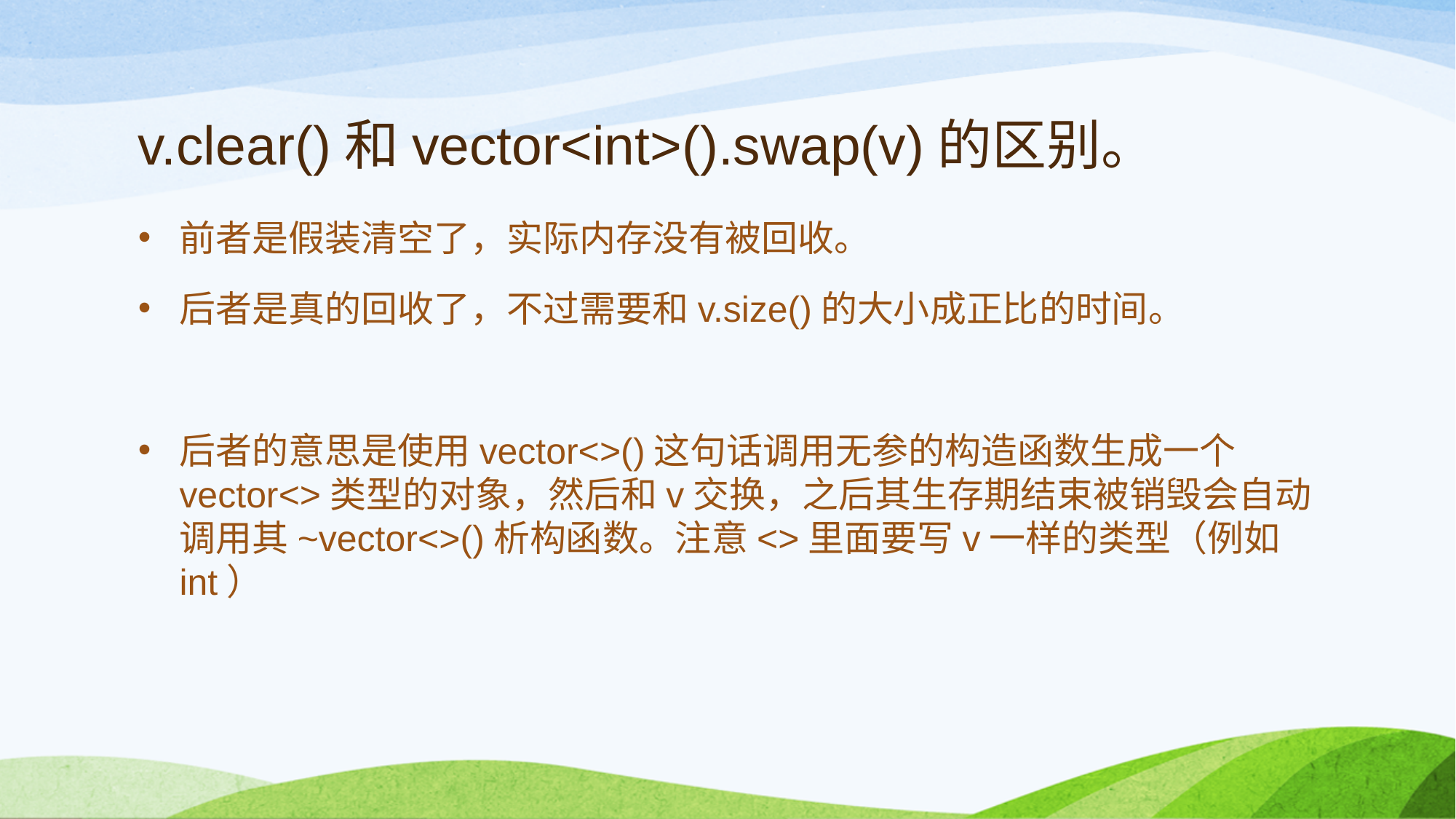

# v.clear()和vector<int>().swap(v)的区别。
前者是假装清空了，实际内存没有被回收。
后者是真的回收了，不过需要和v.size()的大小成正比的时间。

后者的意思是使用vector<>()这句话调用无参的构造函数生成一个vector<>类型的对象，然后和v交换，之后其生存期结束被销毁会自动调用其~vector<>()析构函数。注意<>里面要写v一样的类型（例如int）